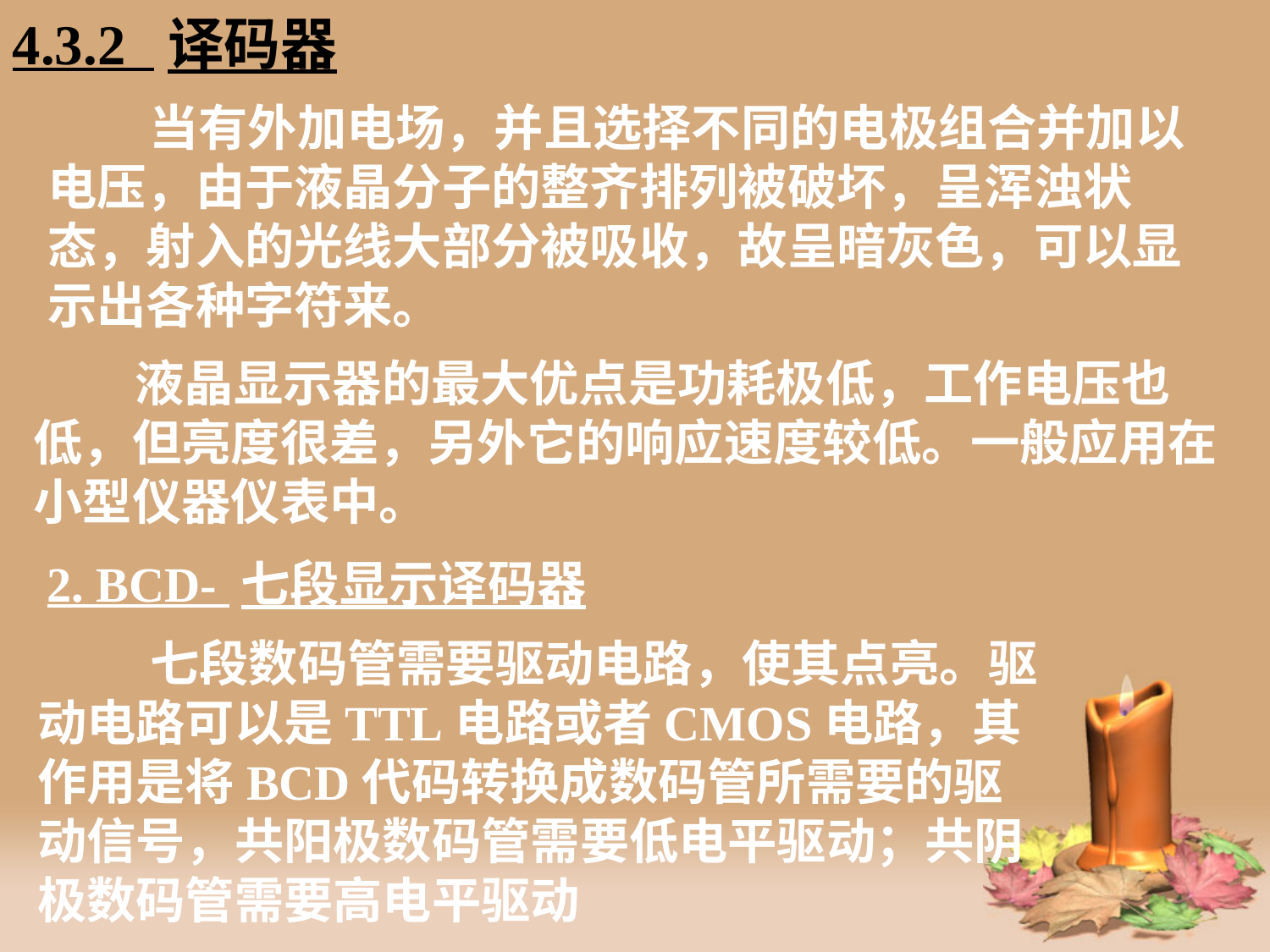

4.3.2  译码器
# 当有外加电场，并且选择不同的电极组合并加以电压，由于液晶分子的整齐排列被破坏，呈浑浊状态，射入的光线大部分被吸收，故呈暗灰色，可以显示出各种字符来。
        液晶显示器的最大优点是功耗极低，工作电压也低，但亮度很差，另外它的响应速度较低。一般应用在小型仪器仪表中。
2. BCD- 七段显示译码器
         七段数码管需要驱动电路，使其点亮。驱动电路可以是TTL电路或者CMOS电路，其作用是将BCD代码转换成数码管所需要的驱动信号，共阳极数码管需要低电平驱动；共阴极数码管需要高电平驱动